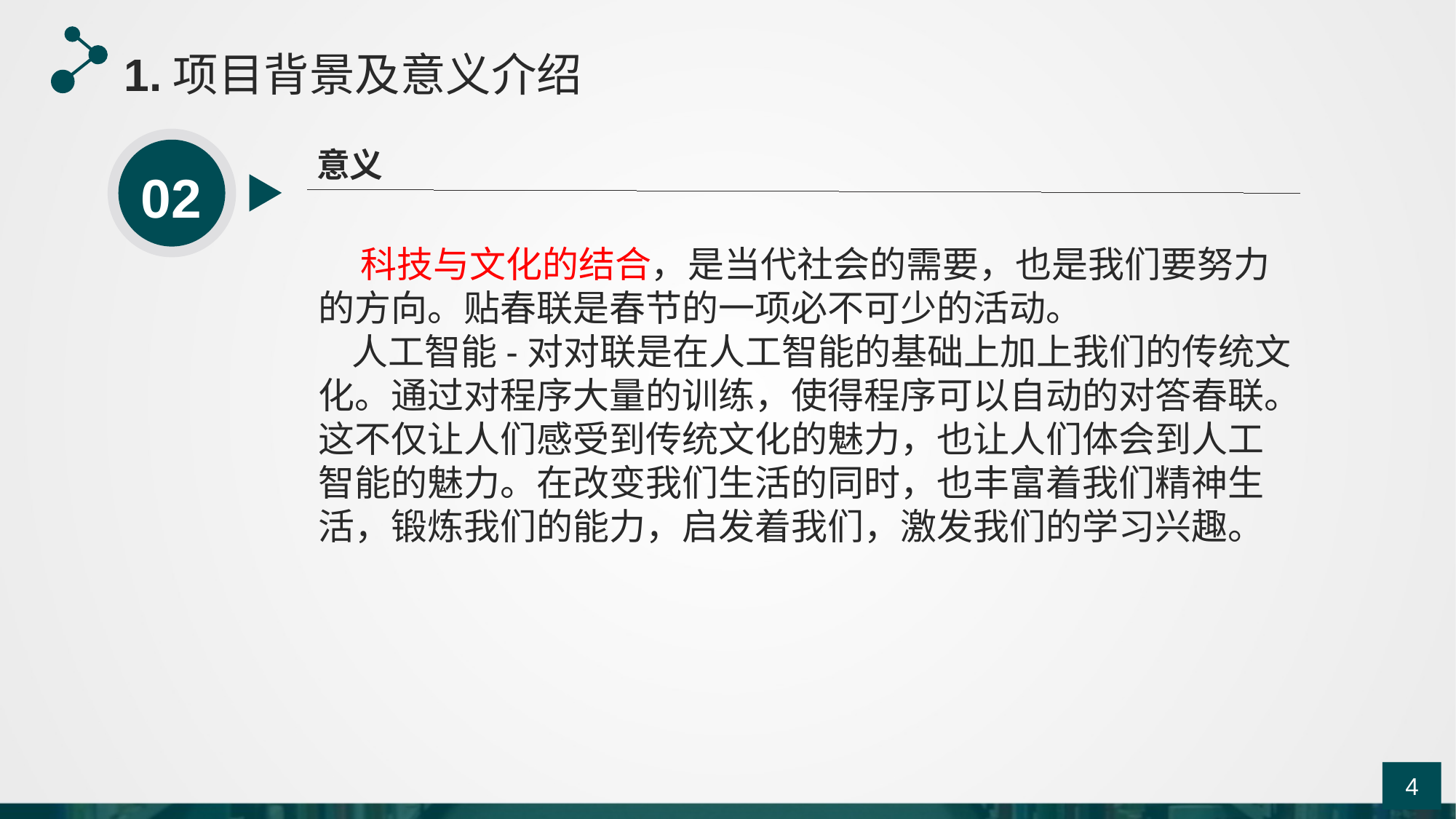

1.项目背景及意义介绍

意义

02

     科技与文化的结合，是当代社会的需要，也是我们要努力的方向。贴春联是春节的一项必不可少的活动。
   人工智能-对对联是在人工智能的基础上加上我们的传统文化。通过对程序大量的训练，使得程序可以自动的对答春联。这不仅让人们感受到传统文化的魅力，也让人们体会到人工智能的魅力。在改变我们生活的同时，也丰富着我们精神生活，锻炼我们的能力，启发着我们，激发我们的学习兴趣。